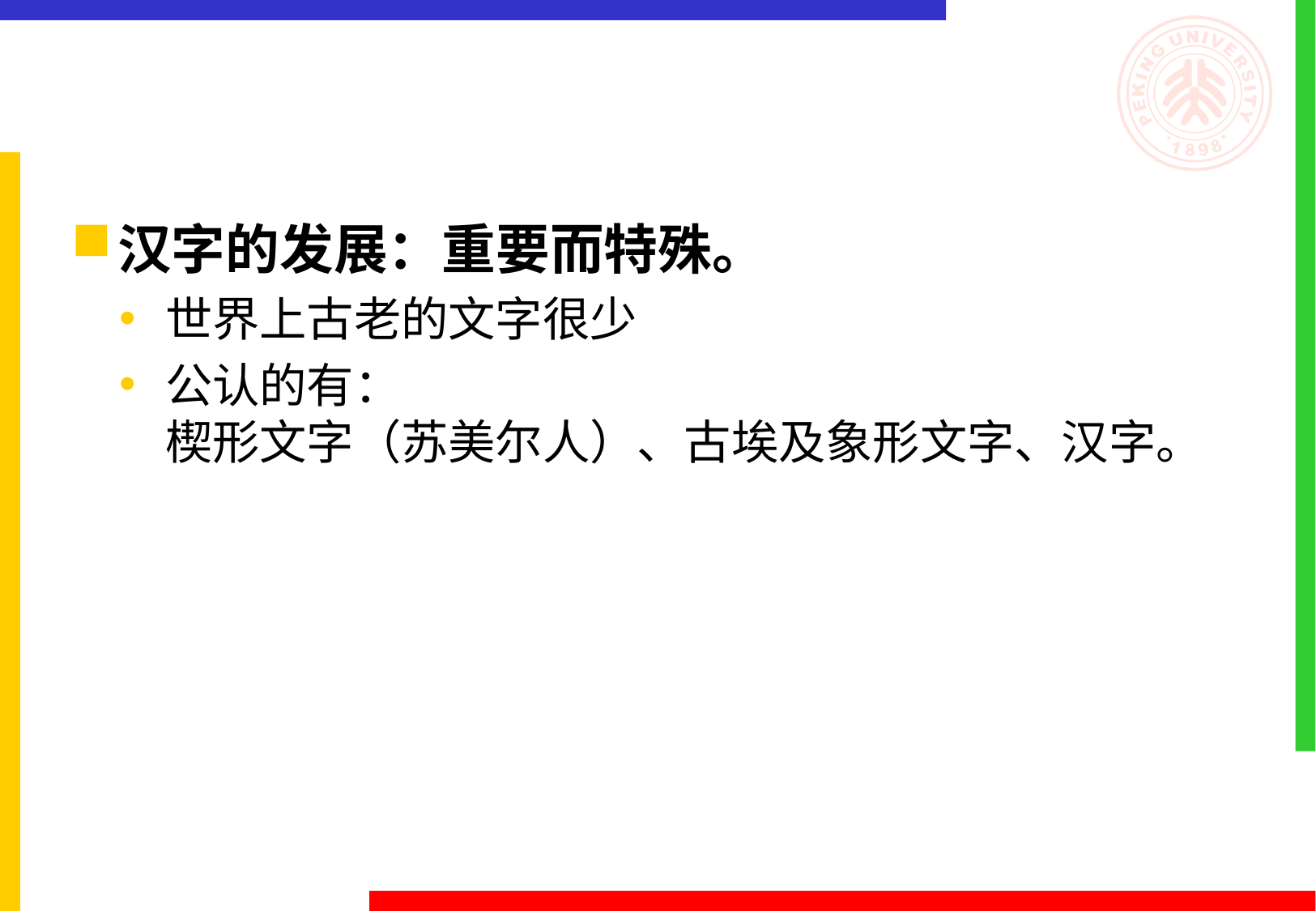

#
汉字的发展：重要而特殊。
世界上古老的文字很少
公认的有：
楔形文字（苏美尔人）、古埃及象形文字、汉字。